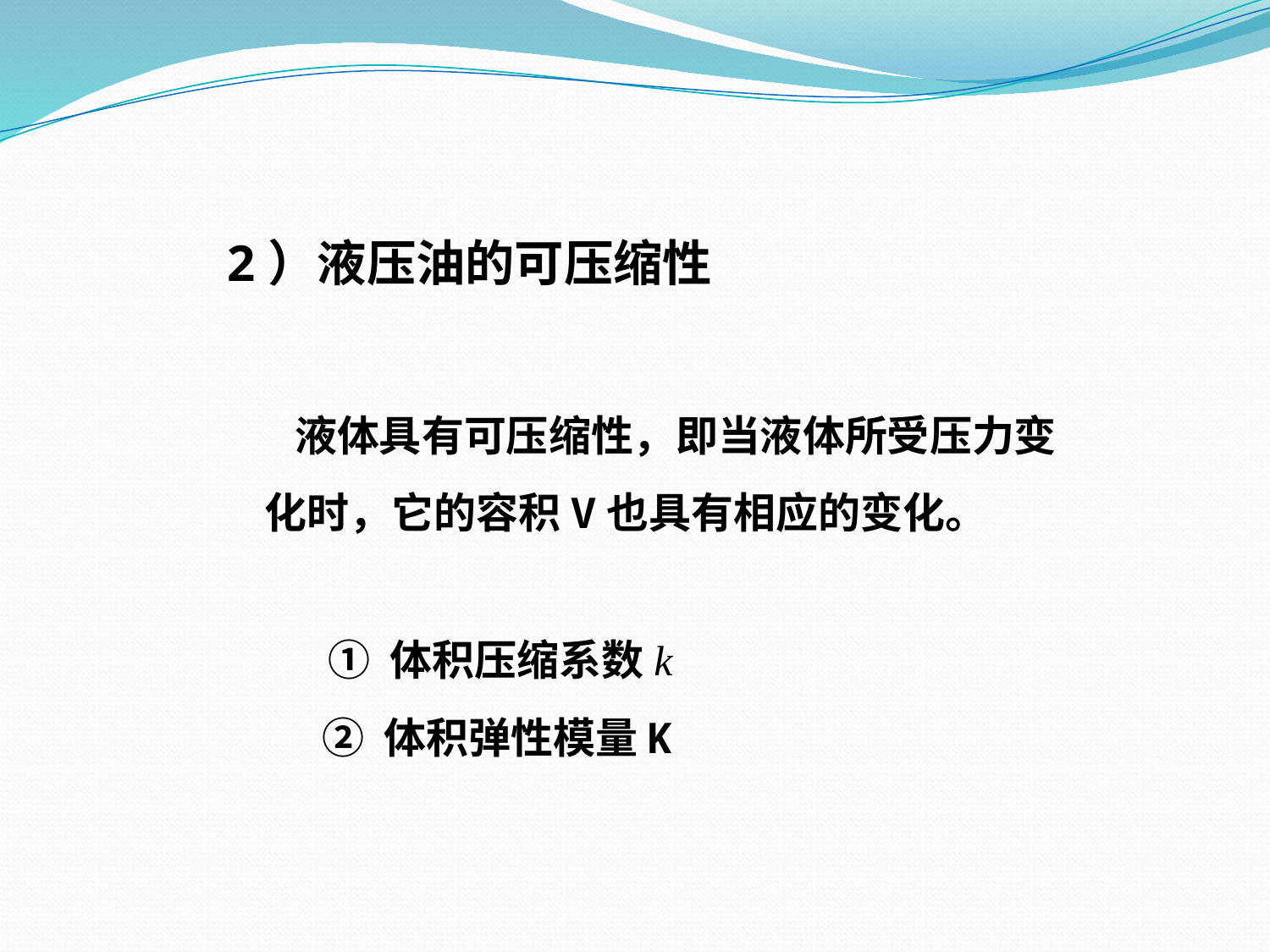

2）液压油的可压缩性
     液体具有可压缩性，即当液体所受压力变化时，它的容积V也具有相应的变化。

         ① 体积压缩系数k
          ② 体积弹性模量K